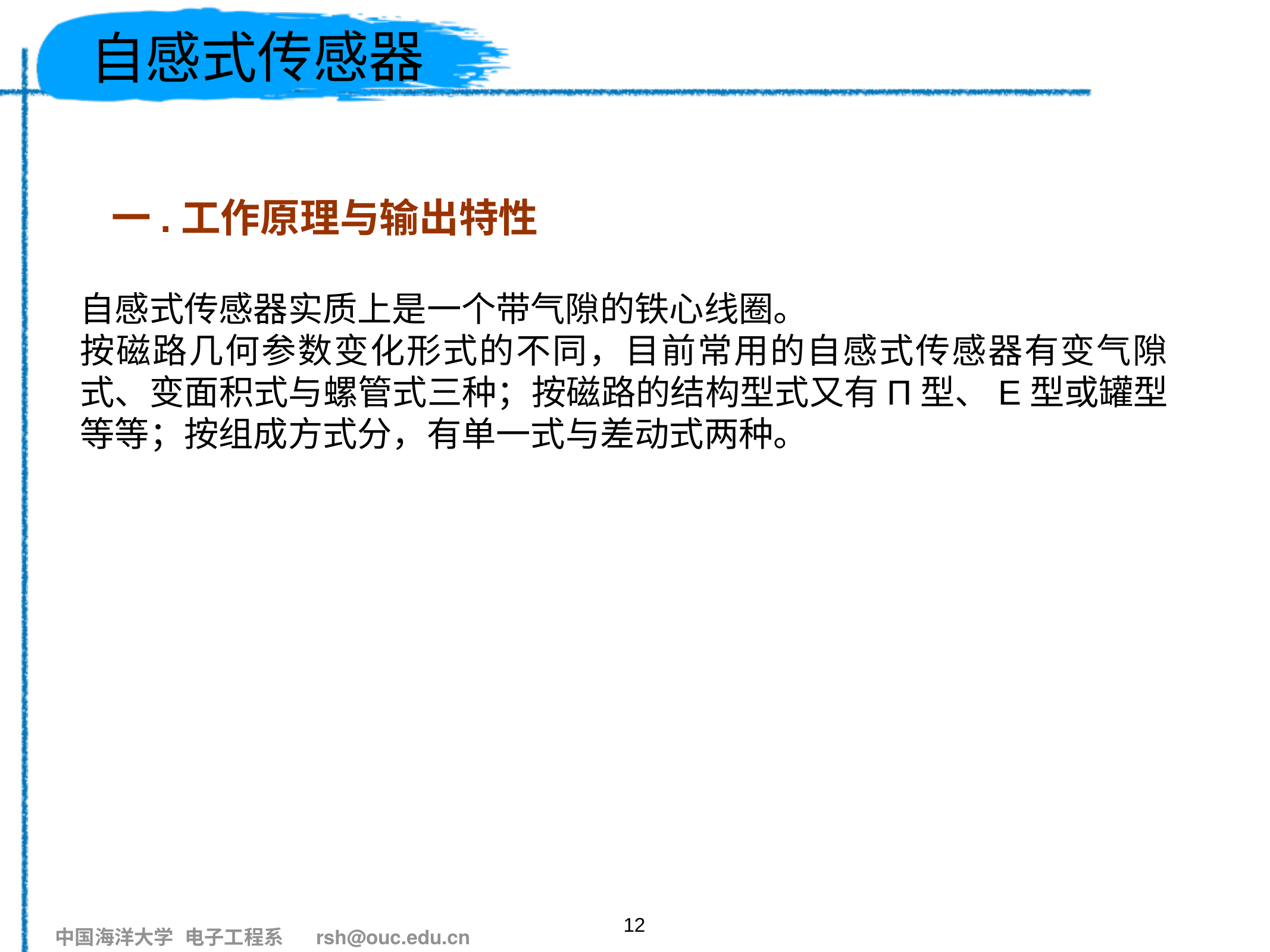

# 自感式传感器
一.工作原理与输出特性
自感式传感器实质上是一个带气隙的铁心线圈。
按磁路几何参数变化形式的不同，目前常用的自感式传感器有变气隙式、变面积式与螺管式三种；按磁路的结构型式又有Π型、E型或罐型等等；按组成方式分，有单一式与差动式两种。
12